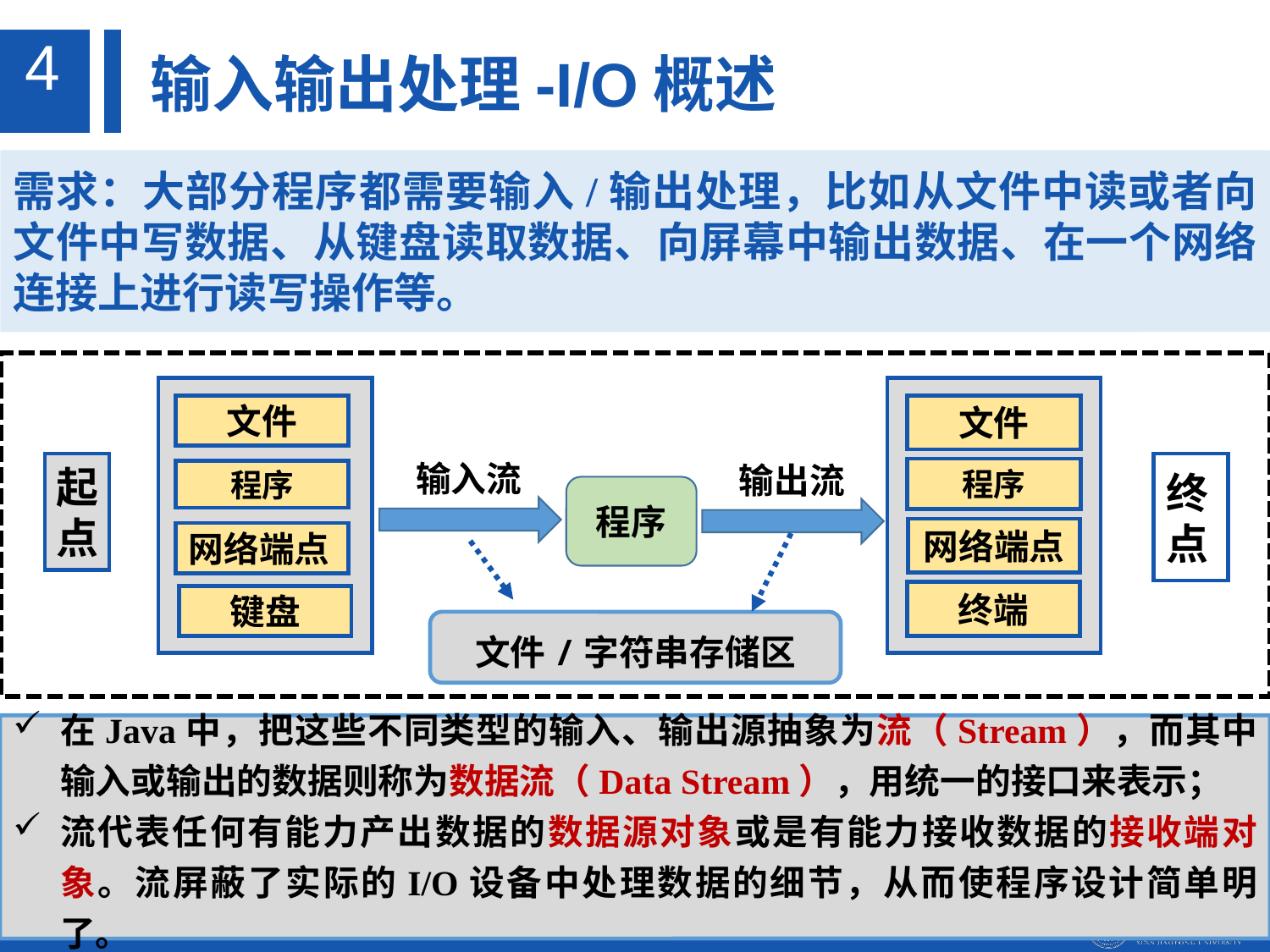

4
输入输出处理-I/O概述

需求：大部分程序都需要输入/输出处理，比如从文件中读或者向文件中写数据、从键盘读取数据、向屏幕中输出数据、在一个网络连接上进行读写操作等。

文件
文件
输入流
输出流
起
点
终
点
程序
程序
程序

网络端点
网络端点
终端
键盘
文件/字符串存储区
在Java中，把这些不同类型的输入、输出源抽象为流（Stream），而其中输入或输出的数据则称为数据流（Data Stream），用统一的接口来表示；
流代表任何有能力产出数据的数据源对象或是有能力接收数据的接收端对象。流屏蔽了实际的I/O设备中处理数据的细节，从而使程序设计简单明了。